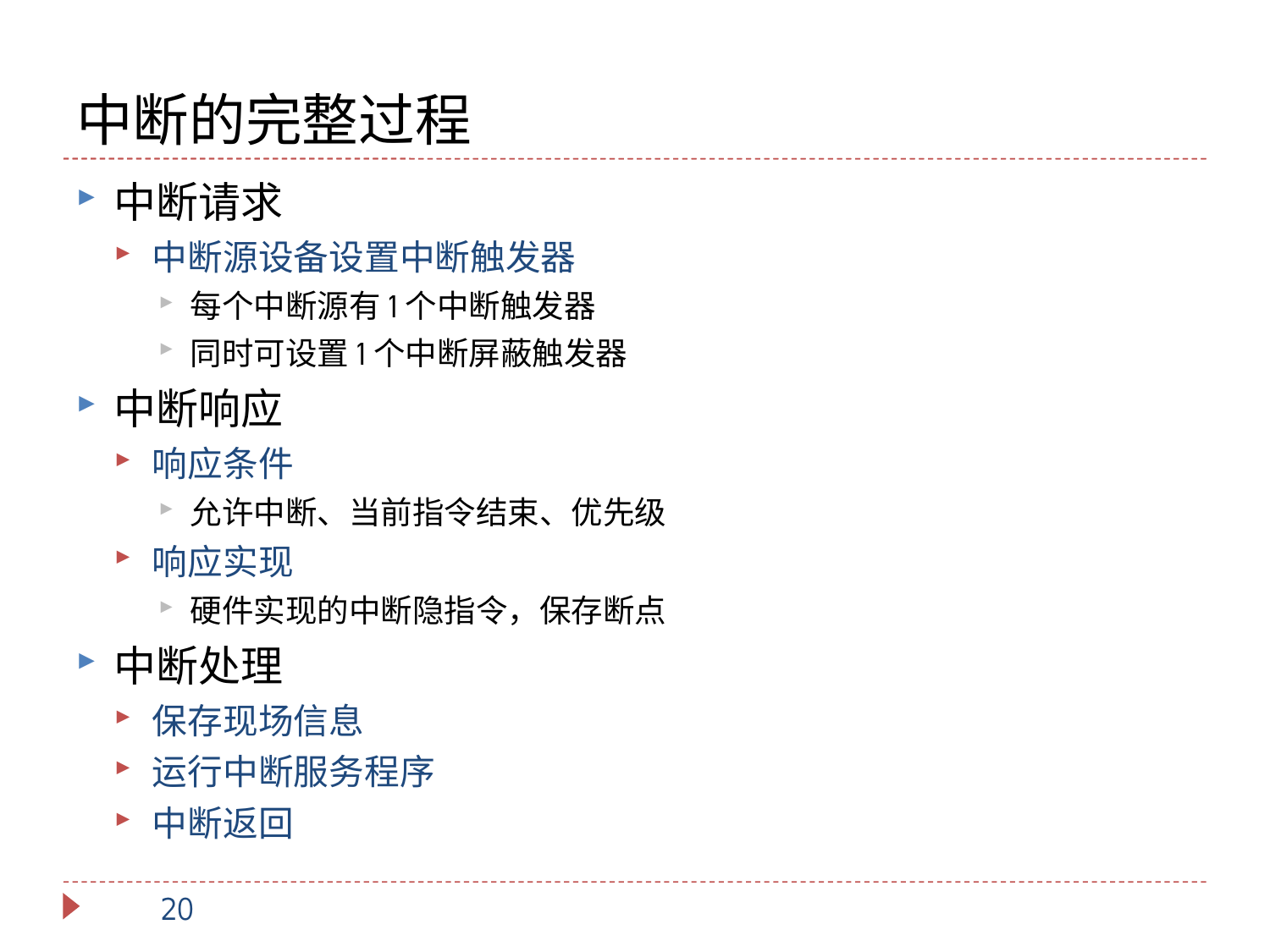

# 中断的完整过程
中断请求
中断源设备设置中断触发器
每个中断源有1个中断触发器
同时可设置1个中断屏蔽触发器
中断响应
响应条件
允许中断、当前指令结束、优先级
响应实现
硬件实现的中断隐指令，保存断点
中断处理
保存现场信息
运行中断服务程序
中断返回

20